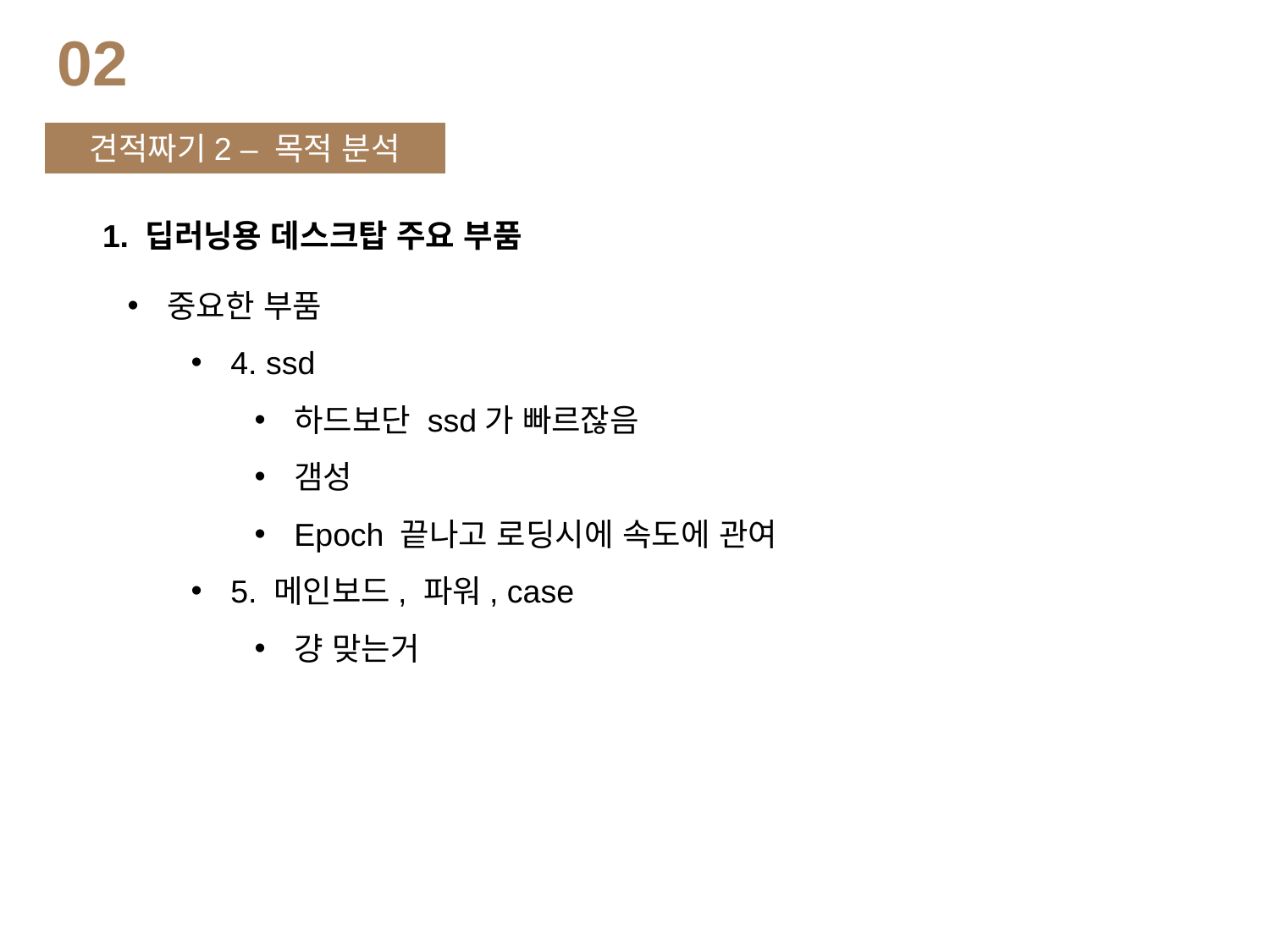

02
견적짜기2 – 목적 분석
1. 딥러닝용 데스크탑 주요 부품
중요한 부품
4. ssd
하드보단 ssd가 빠르잖음
갬성
Epoch 끝나고 로딩시에 속도에 관여
5. 메인보드, 파워, case
걍 맞는거